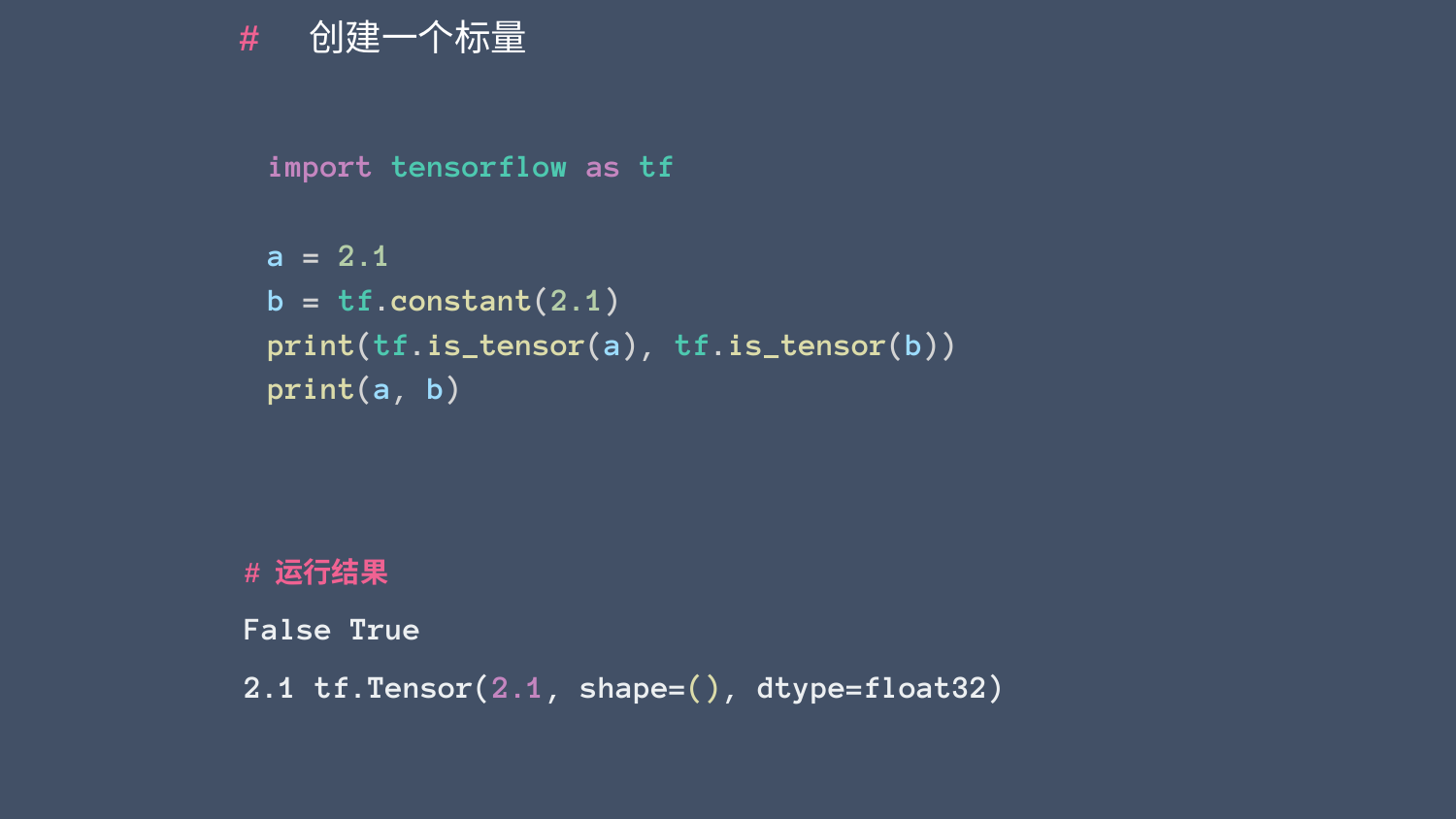

#    创建一个标量
import tensorflow as tf

a = 2.1
b = tf.constant(2.1)
print(tf.is_tensor(a), tf.is_tensor(b))
print(a, b)

# 运行结果 False True
2.1 tf.Tensor(2.1, shape=(), dtype=float32)